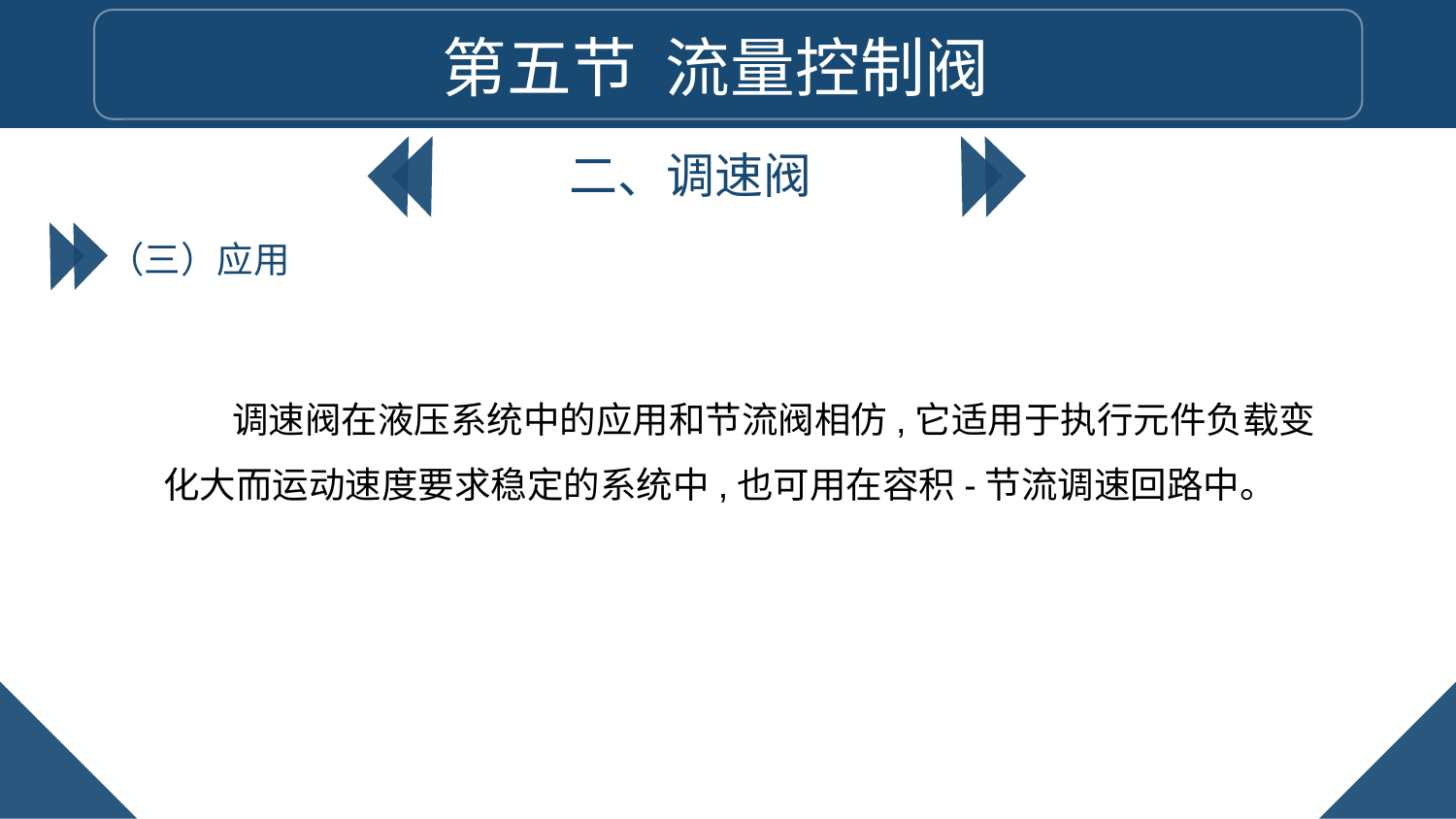

第五节  流量控制阀
二、调速阀

（三）应用

调速阀在液压系统中的应用和节流阀相仿,它适用于执行元件负载变化大而运动速度要求稳定的系统中,也可用在容积-节流调速回路中。